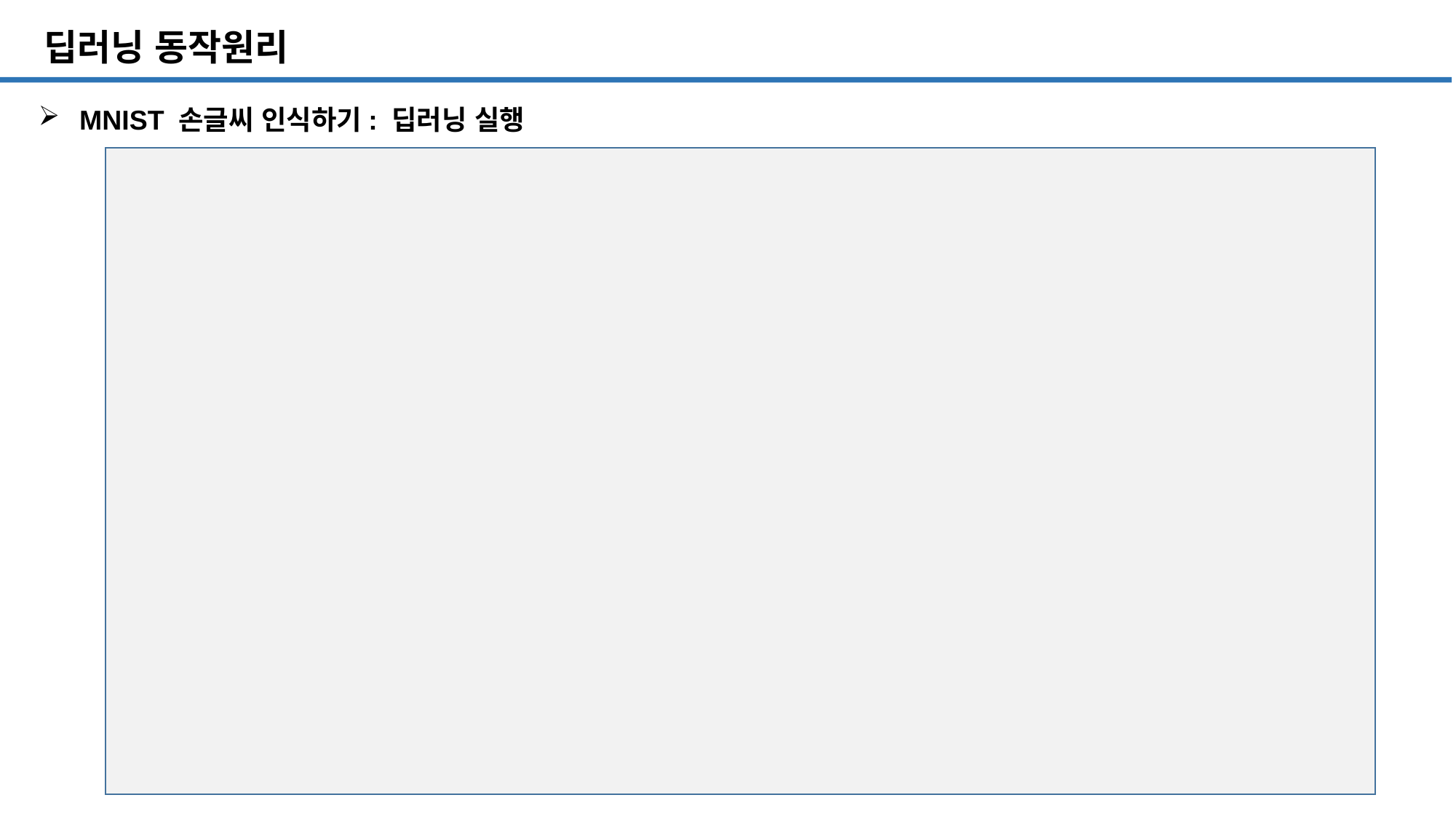

SQL 튜닝 개요
# 딥러닝 동작원리

MNIST 손글씨 인식하기: 딥러닝 실행

109